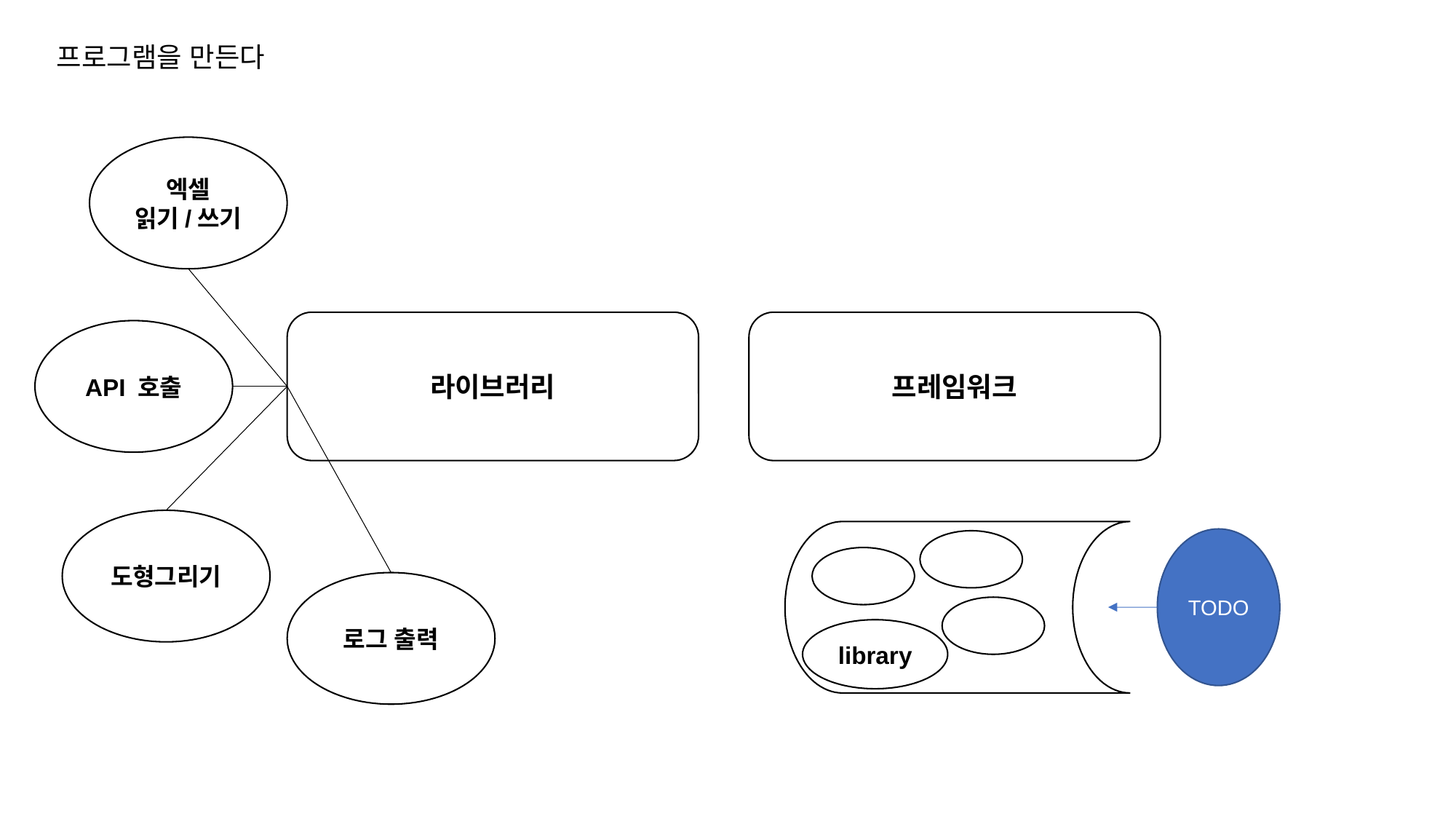

프로그램을 만든다
엑셀
읽기/쓰기
라이브러리
프레임워크
API 호출
도형그리기

TODO

로그 출력

library